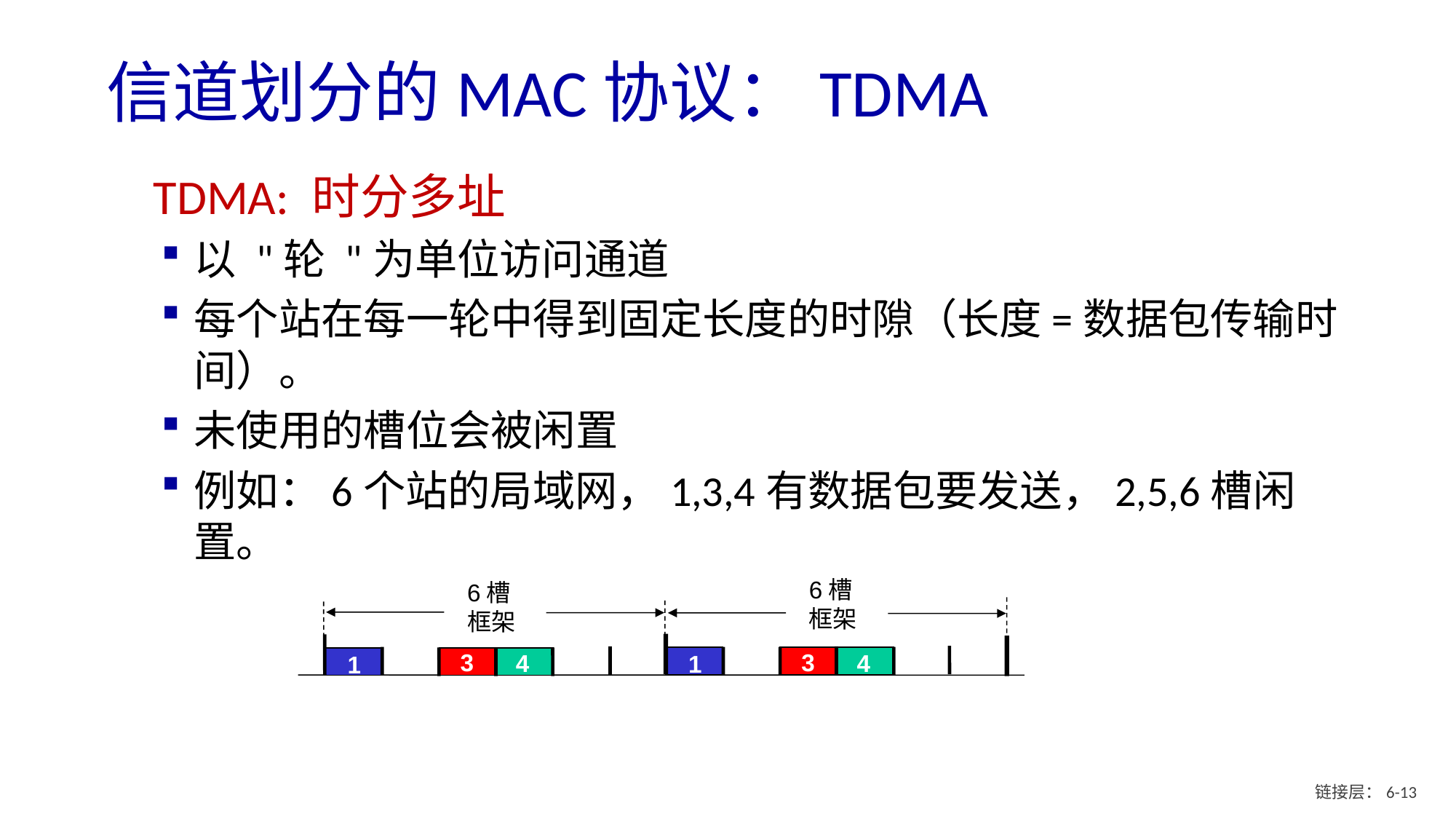

# 信道划分的MAC协议：TDMA
TDMA: 时分多址
以 "轮 "为单位访问通道
每个站在每一轮中得到固定长度的时隙（长度=数据包传输时间）。
未使用的槽位会被闲置
例如：6个站的局域网，1,3,4有数据包要发送，2,5,6槽闲置。
6槽
框架
6槽
框架

3
3
4
4
1
1

链接层：6-13